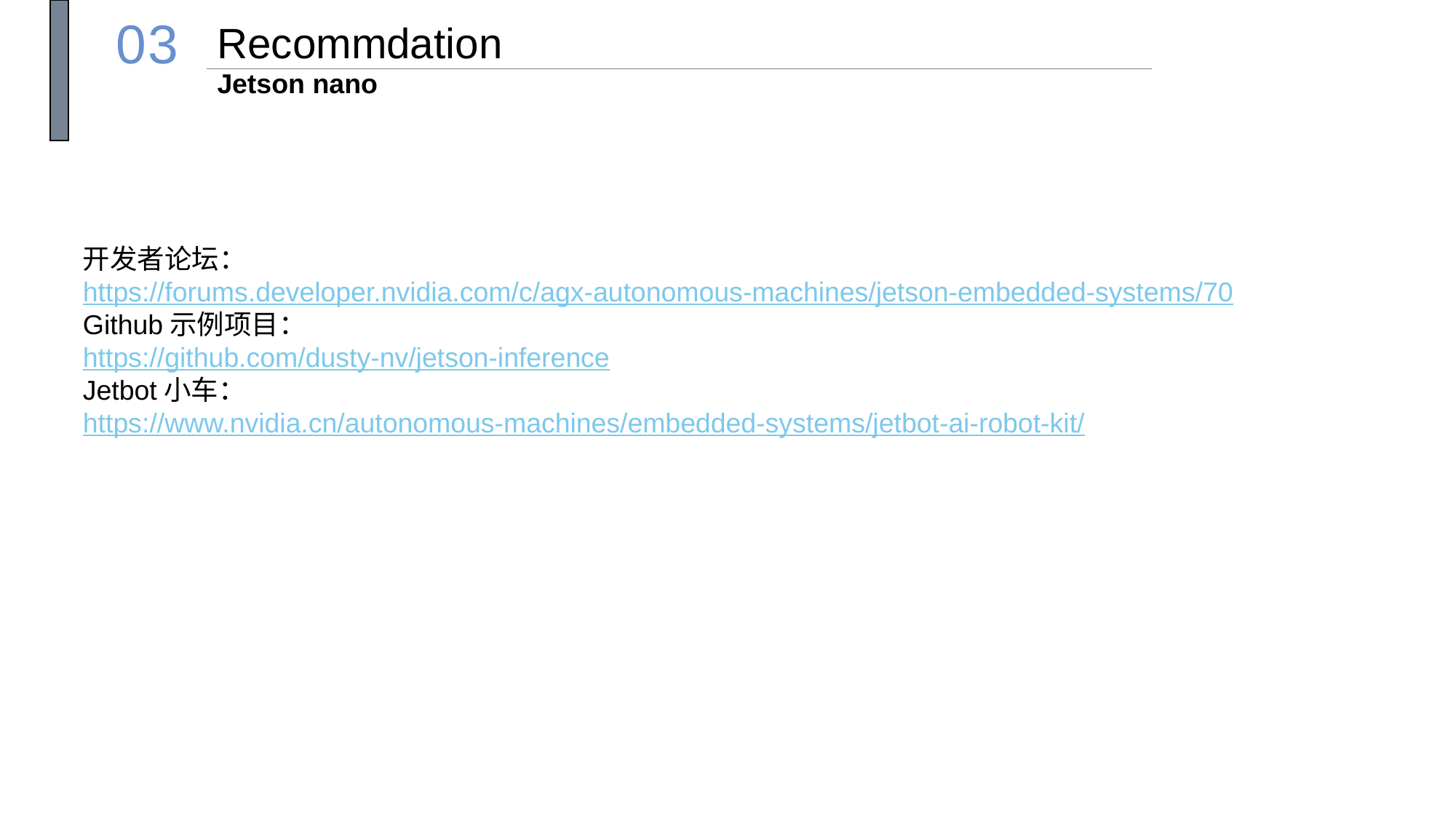

03
Recommdation

Jetson nano
开发者论坛：
https://forums.developer.nvidia.com/c/agx-autonomous-machines/jetson-embedded-systems/70
Github示例项目：
https://github.com/dusty-nv/jetson-inference
Jetbot小车：
https://www.nvidia.cn/autonomous-machines/embedded-systems/jetbot-ai-robot-kit/